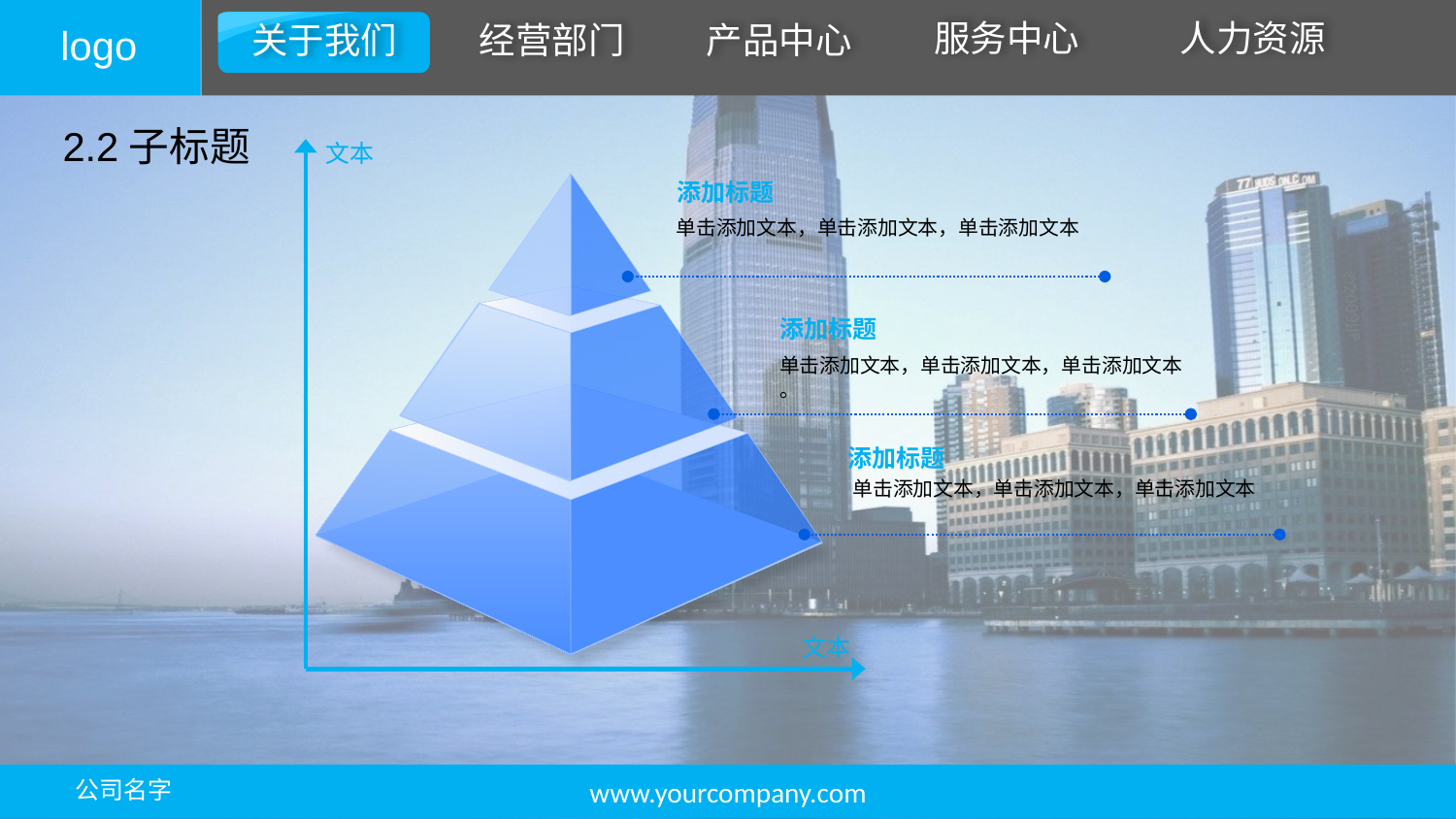

2.2子标题
文本
添加标题
单击添加文本，单击添加文本，单击添加文本

添加标题
单击添加文本，单击添加文本，单击添加文本
。

添加标题
单击添加文本，单击添加文本，单击添加文本
文本